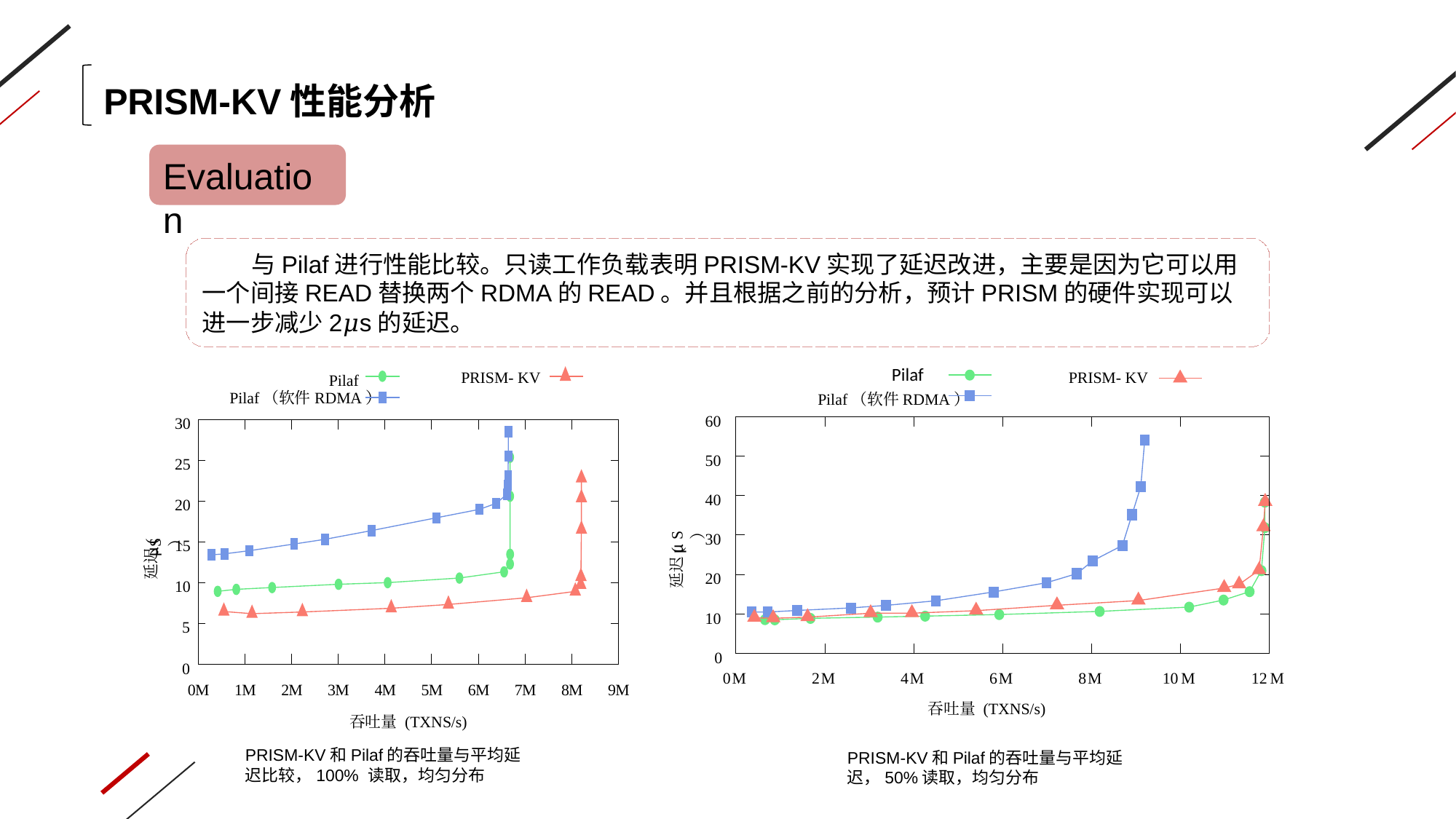

PRISM-KV性能分析
Evaluation
        与Pilaf进行性能比较。只读工作负载表明PRISM-KV实现了延迟改进，主要是因为它可以用一个间接READ替换两个RDMA的READ。并且根据之前的分析，预计PRISM的硬件实现可以进一步减少2𝜇s的延迟。
Pilaf
PRISM- KV

Pilaf（软件RDMA）

 60

 50

 40

S）

 30
延迟(

µ

 20

 10

 0

0
M
2
M
4
M
6
M
8
M
10
M
12
M
吞吐量 (TXNS/s)
PRISM- KV

Pilaf

Pilaf（软件RDMA）

 30

 25

 20

S）

延迟(

 15
µ

 10

 5

 0

0
M
1
M
2
M
3
M
4
M
5
M
6
M
7
M
8
M
9
M
吞吐量 (TXNS/s)
PRISM-KV和Pilaf的吞吐量与平均延迟比较，100% 读取，均匀分布
PRISM-KV和Pilaf的吞吐量与平均延迟，50%读取，均匀分布